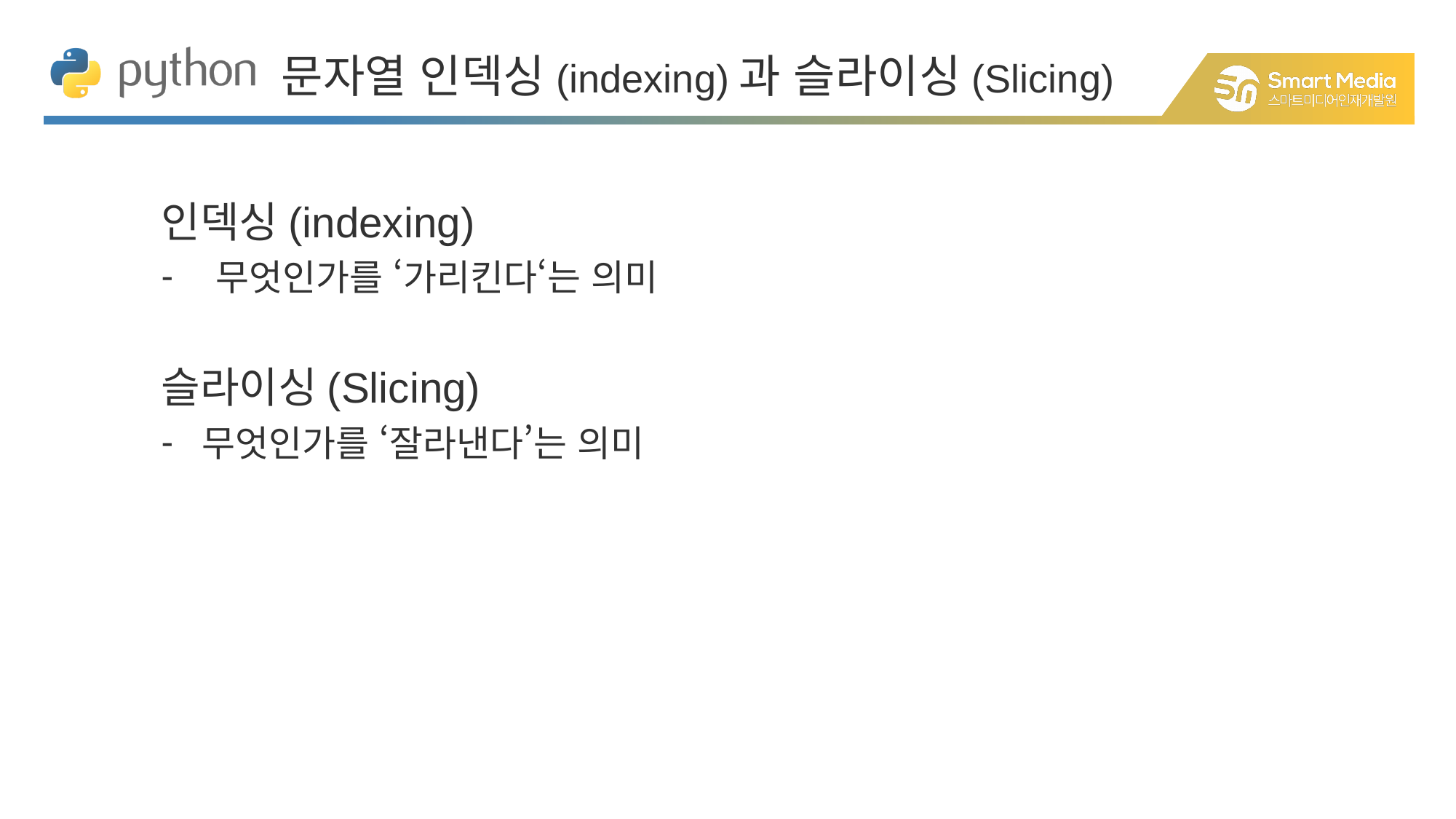

문자열 인덱싱(indexing)과 슬라이싱(Slicing)
인덱싱(indexing)
무엇인가를 ‘가리킨다‘는 의미

슬라이싱(Slicing)
무엇인가를 ‘잘라낸다’는 의미